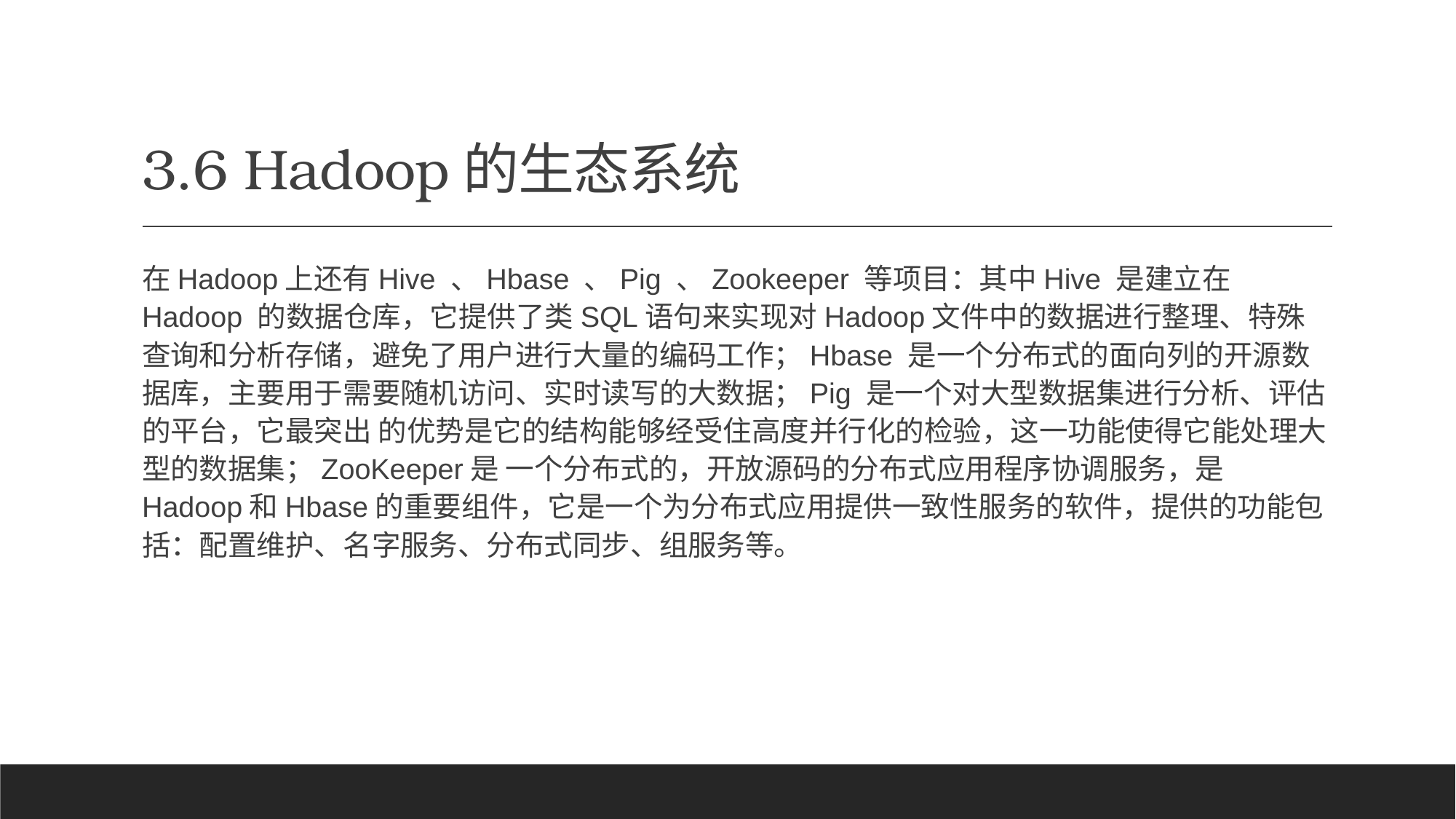

# 3.6 Hadoop的生态系统
在Hadoop上还有Hive 、Hbase 、Pig 、Zookeeper 等项目：其中Hive 是建立在Hadoop 的数据仓库，它提供了类SQL语句来实现对Hadoop文件中的数据进行整理、特殊查询和分析存储，避免了用户进行大量的编码工作；Hbase 是一个分布式的面向列的开源数据库，主要用于需要随机访问、实时读写的大数据；Pig 是一个对大型数据集进行分析、评估的平台，它最突出 的优势是它的结构能够经受住高度并行化的检验，这一功能使得它能处理大型的数据集；ZooKeeper是 一个分布式的，开放源码的分布式应用程序协调服务，是Hadoop和Hbase的重要组件，它是一个为分布式应用提供一致性服务的软件，提供的功能包括：配置维护、名字服务、分布式同步、组服务等。